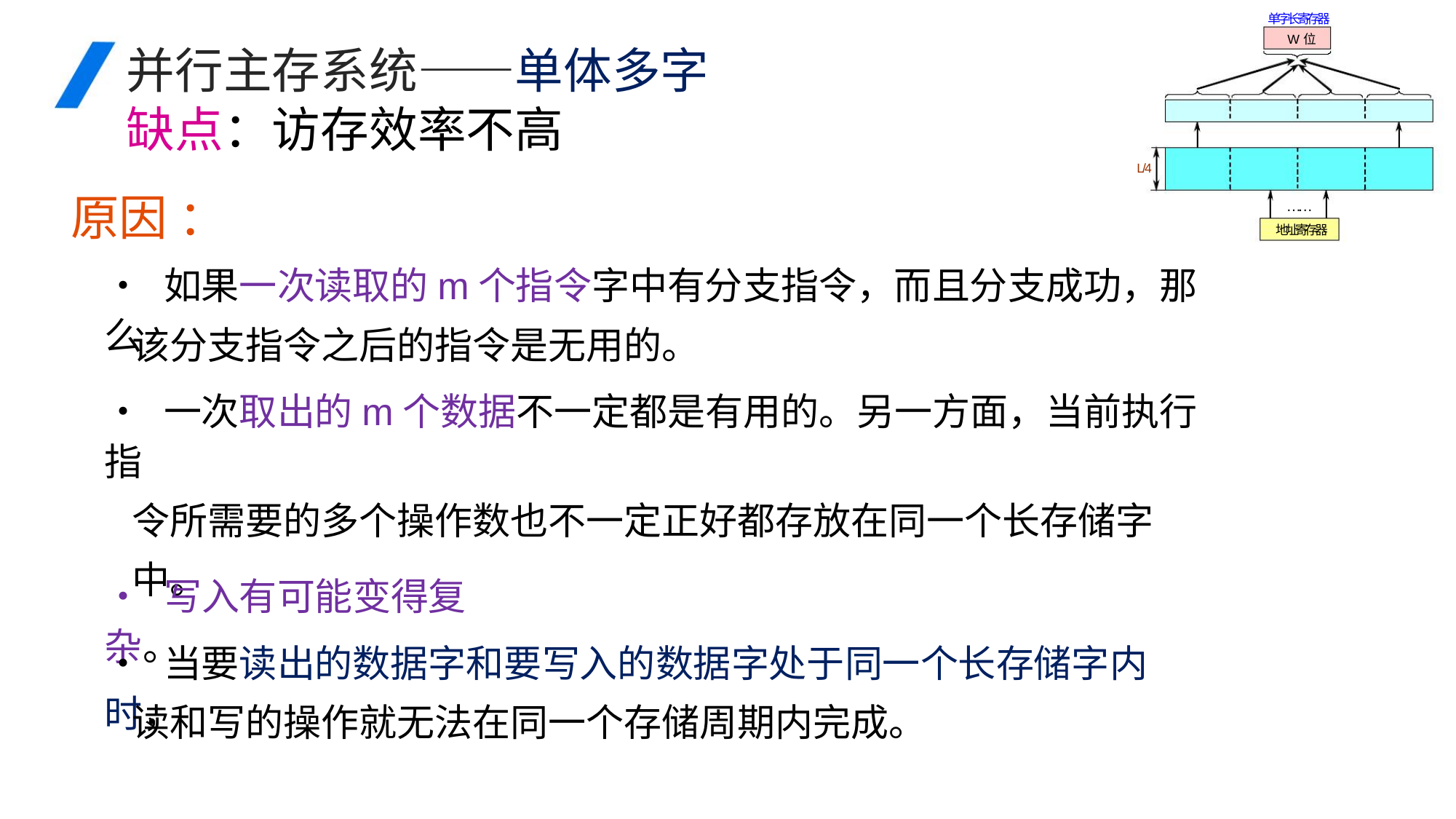

单字长寄存器
W位
并行主存系统——单体多字
缺点：访存效率不高
L/4
原因 ：
……
地址寄存器
• 如果一次读取的m个指令字中有分支指令，而且分支成功，那么
该分支指令之后的指令是无用的。
• 一次取出的m个数据不一定都是有用的。另一方面，当前执行指
令所需要的多个操作数也不一定正好都存放在同一个长存储字
中。
• 写入有可能变得复杂。
• 当要读出的数据字和要写入的数据字处于同一个长存储字内时，
读和写的操作就无法在同一个存储周期内完成。